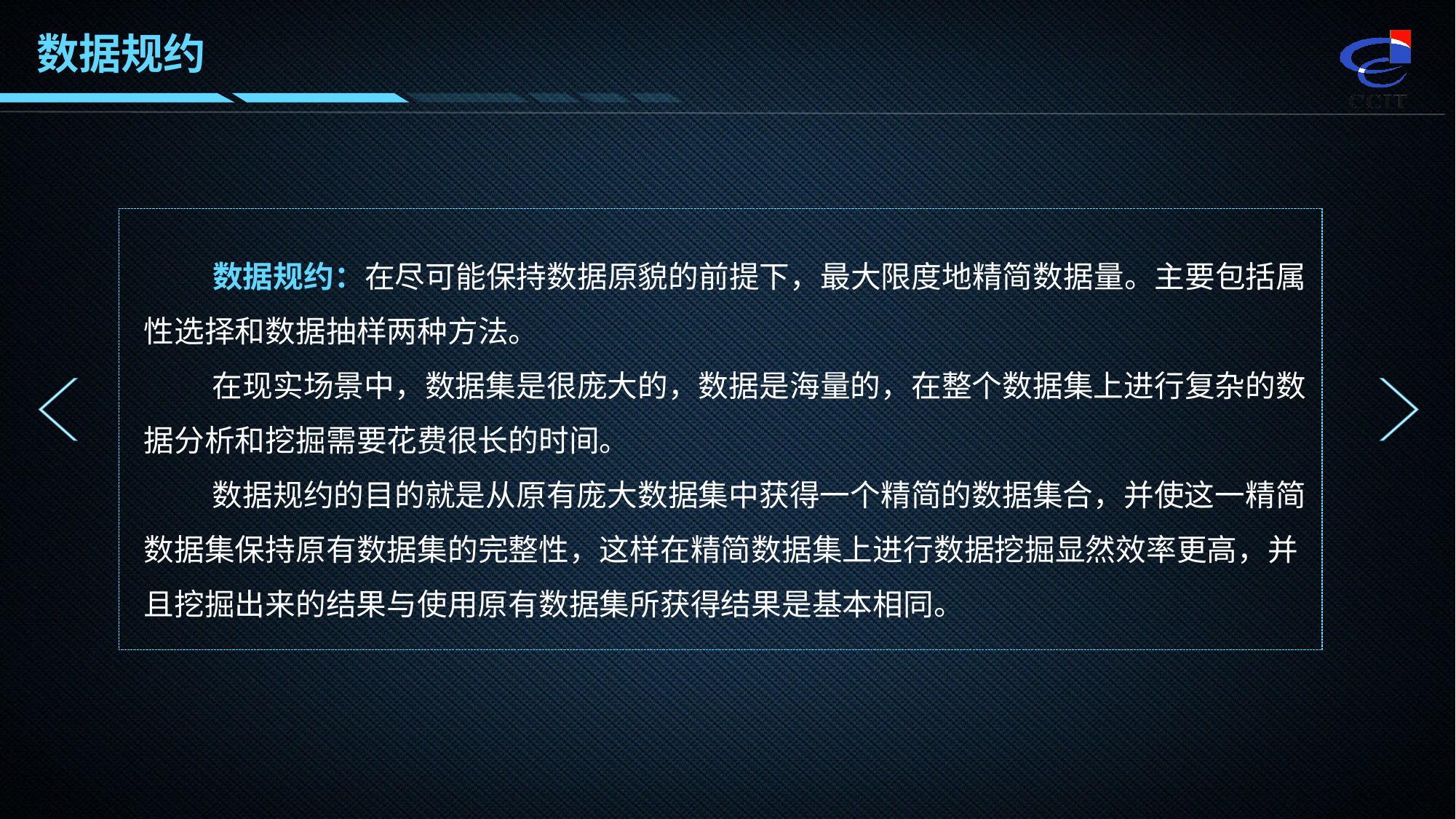

数据规约

 数据规约：在尽可能保持数据原貌的前提下，最大限度地精简数据量。主要包括属性选择和数据抽样两种方法。
 在现实场景中，数据集是很庞大的，数据是海量的，在整个数据集上进行复杂的数据分析和挖掘需要花费很长的时间。
 数据规约的目的就是从原有庞大数据集中获得一个精简的数据集合，并使这一精简数据集保持原有数据集的完整性，这样在精简数据集上进行数据挖掘显然效率更高，并且挖掘出来的结果与使用原有数据集所获得结果是基本相同。